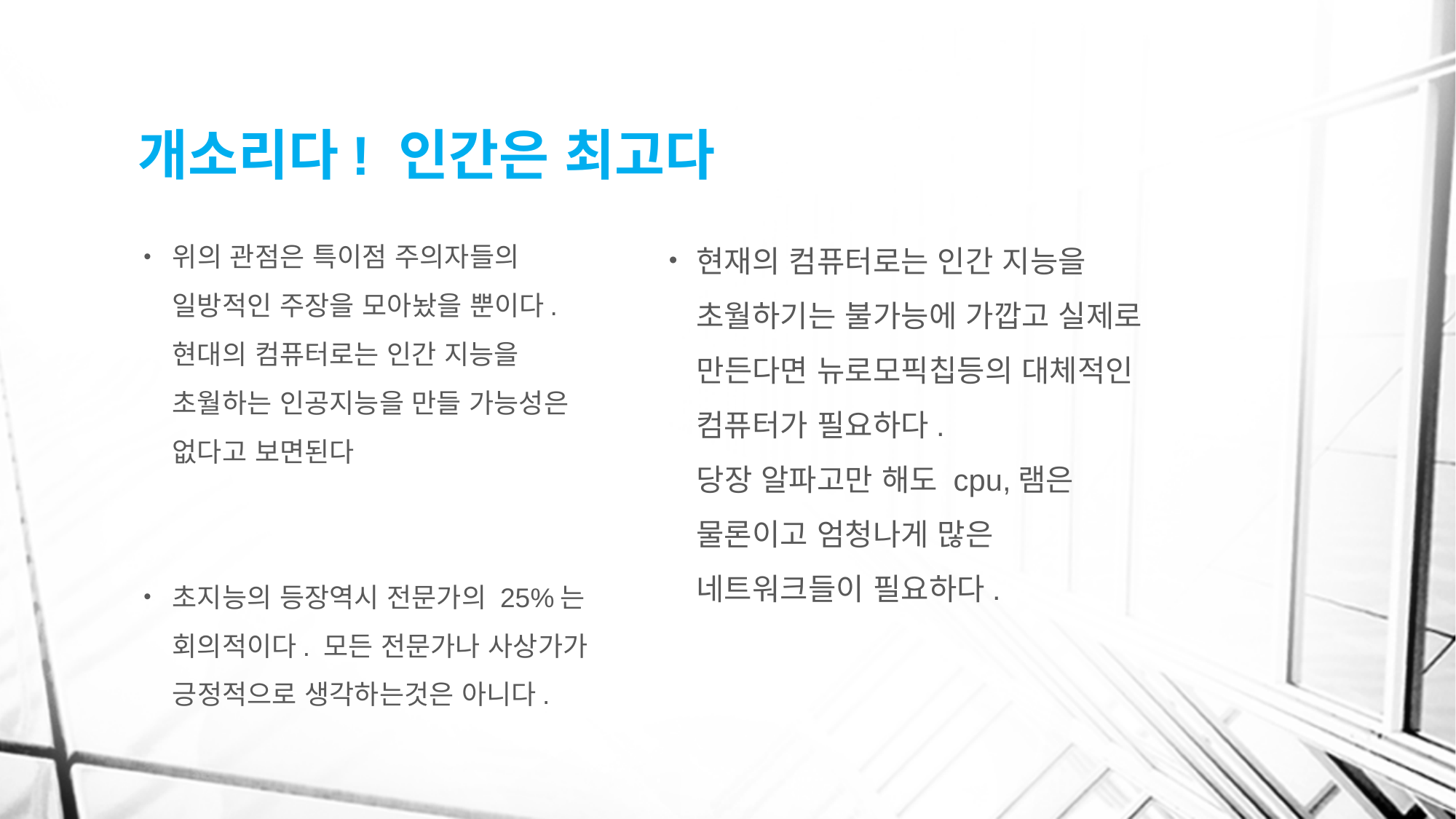

# 개소리다! 인간은 최고다
위의 관점은 특이점 주의자들의 일방적인 주장을 모아놨을 뿐이다. 현대의 컴퓨터로는 인간 지능을 초월하는 인공지능을 만들 가능성은 없다고 보면된다

초지능의 등장역시 전문가의 25%는 회의적이다. 모든 전문가나 사상가가 긍정적으로 생각하는것은 아니다.
현재의 컴퓨터로는 인간 지능을 초월하기는 불가능에 가깝고 실제로 만든다면 뉴로모픽칩등의 대체적인 컴퓨터가 필요하다.
당장 알파고만 해도 cpu,램은 물론이고 엄청나게 많은 네트워크들이 필요하다.